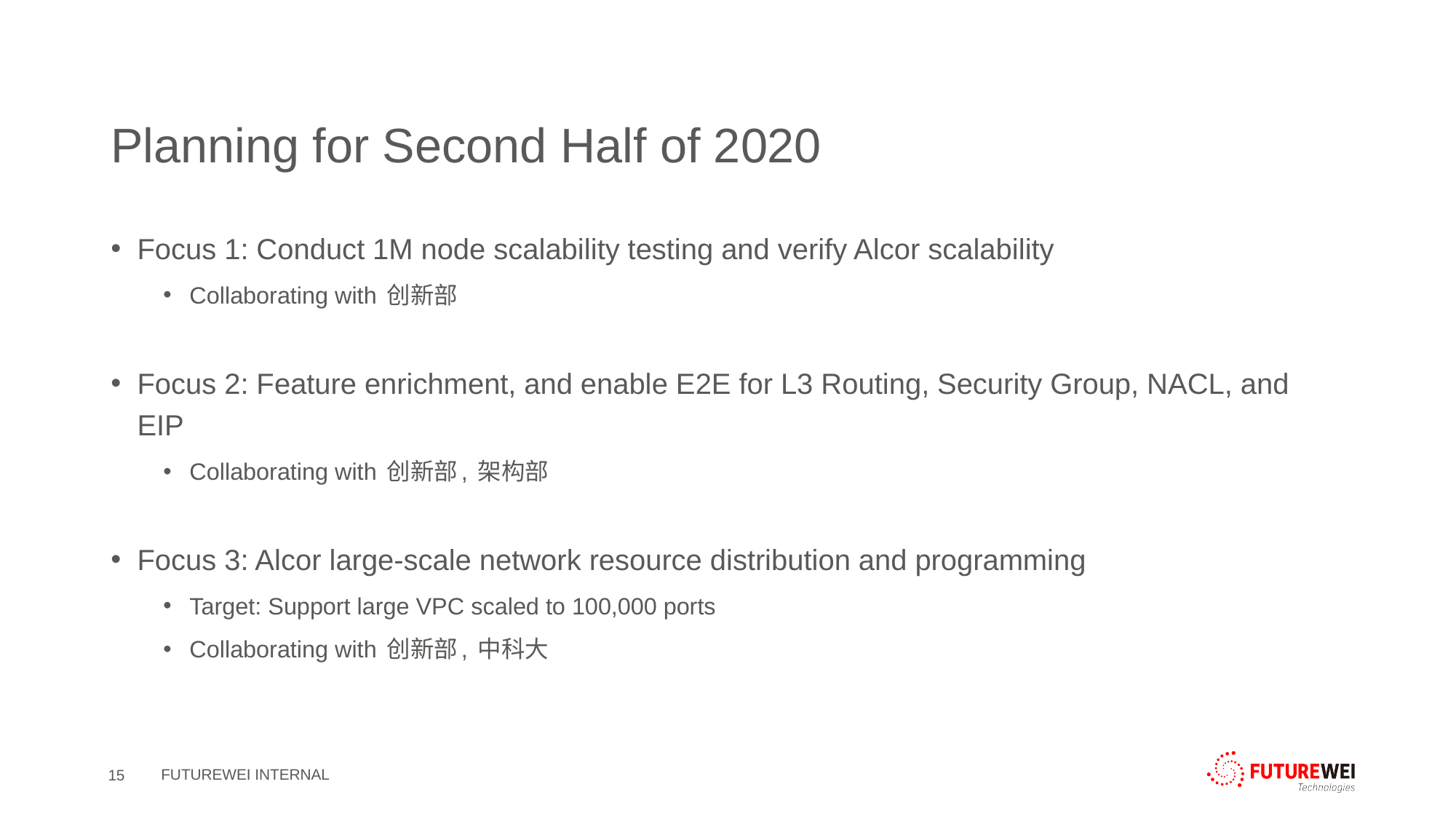

# Planning for Second Half of 2020
Focus 1: Conduct 1M node scalability testing and verify Alcor scalability
Collaborating with 创新部

Focus 2: Feature enrichment, and enable E2E for L3 Routing, Security Group, NACL, and EIP
Collaborating with 创新部, 架构部

Focus 3: Alcor large-scale network resource distribution and programming
Target: Support large VPC scaled to 100,000 ports
Collaborating with 创新部, 中科大

15
FUTUREWEI INTERNAL